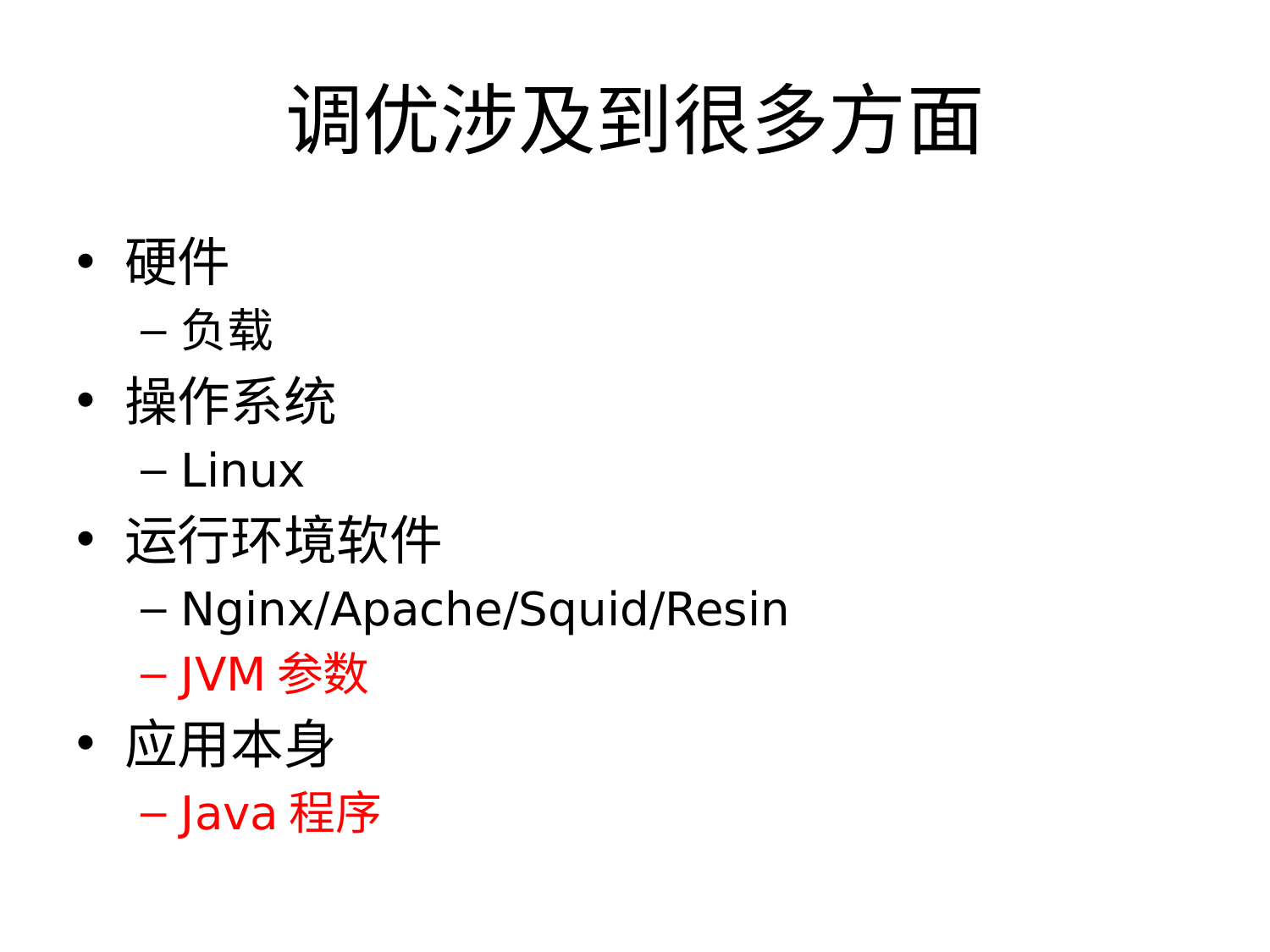

# 调优涉及到很多方面
硬件
负载
操作系统
Linux
运行环境软件
Nginx/Apache/Squid/Resin
JVM参数
应用本身
Java程序